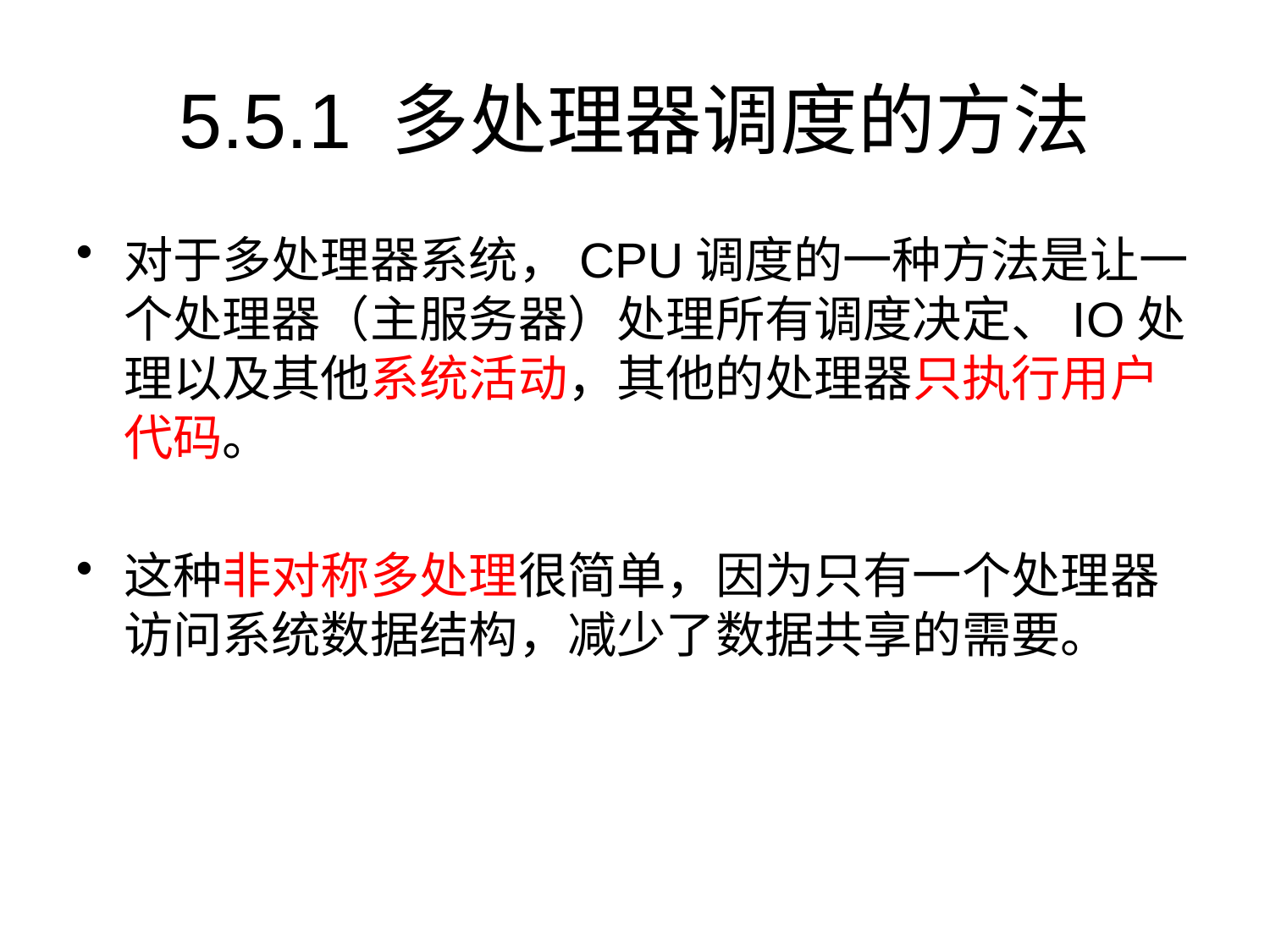

# 5.5.1 多处理器调度的方法
对于多处理器系统，CPU调度的一种方法是让一个处理器（主服务器）处理所有调度决定、IO处理以及其他系统活动，其他的处理器只执行用户代码。

这种非对称多处理很简单，因为只有一个处理器访问系统数据结构，减少了数据共享的需要。